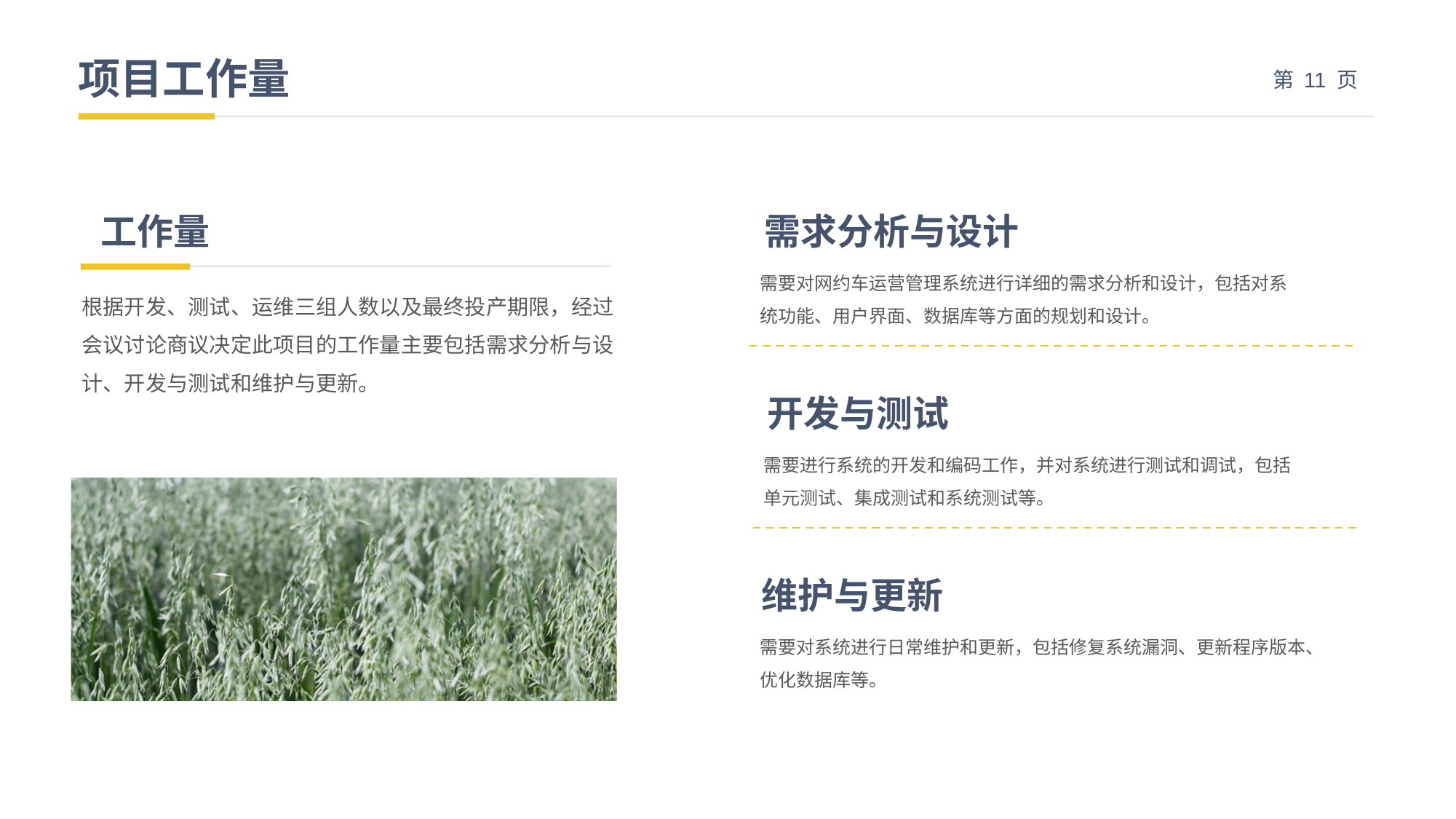

项目工作量
工作量

根据开发、测试、运维三组人数以及最终投产期限，经过会议讨论商议决定此项目的工作量主要包括需求分析与设计、开发与测试和维护与更新。
需求分析与设计
需要对网约车运营管理系统进行详细的需求分析和设计，包括对系统功能、用户界面、数据库等方面的规划和设计。
开发与测试
需要进行系统的开发和编码工作，并对系统进行测试和调试，包括单元测试、集成测试和系统测试等。

维护与更新
需要对系统进行日常维护和更新，包括修复系统漏洞、更新程序版本、优化数据库等。